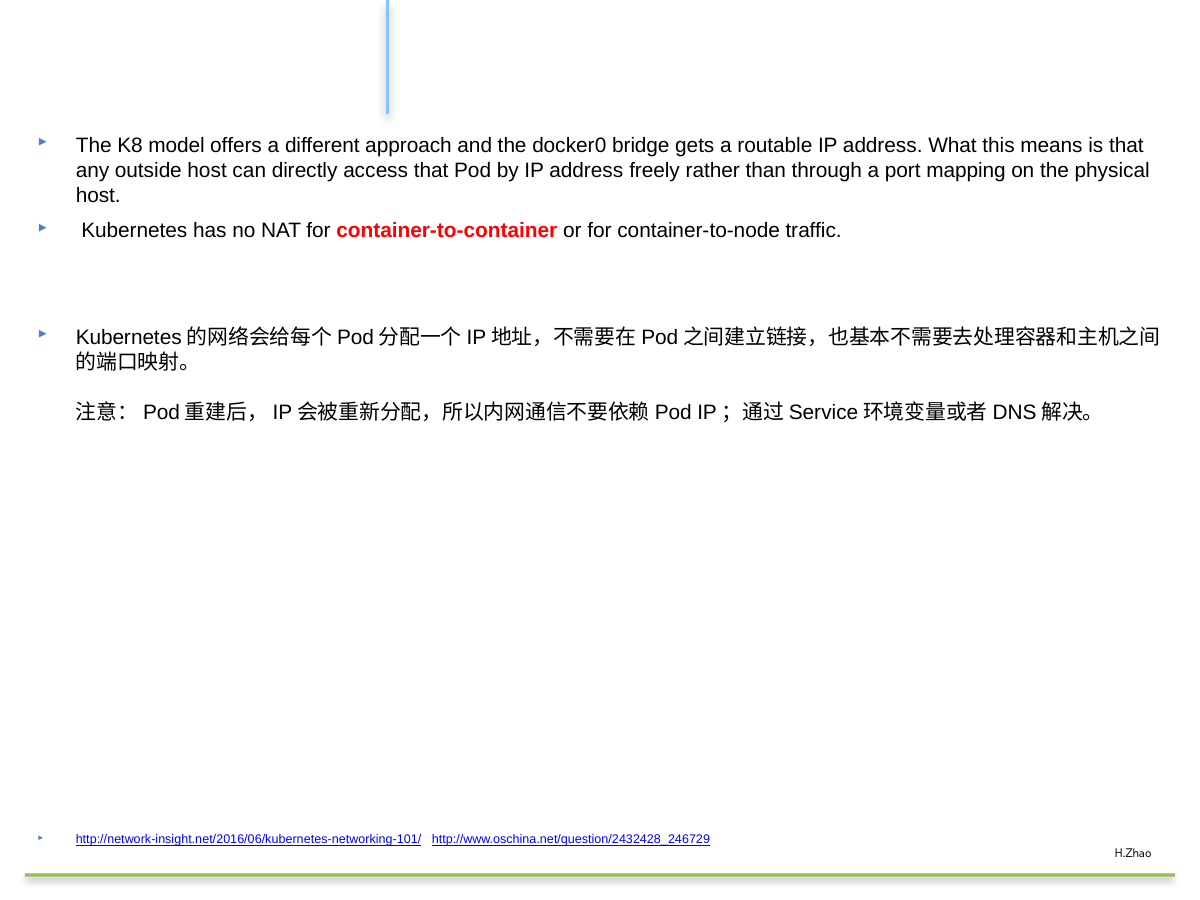

#

The K8 model offers a different approach and the docker0 bridge gets a routable IP address. What this means is that any outside host can directly access that Pod by IP address freely rather than through a port mapping on the physical host.
 Kubernetes has no NAT for container-to-container or for container-to-node traffic.

Kubernetes的网络会给每个Pod分配一个IP地址，不需要在Pod之间建立链接，也基本不需要去处理容器和主机之间的端口映射。
注意：Pod重建后，IP会被重新分配，所以内网通信不要依赖Pod IP；通过Service环境变量或者DNS解决。
http://network-insight.net/2016/06/kubernetes-networking-101/   http://www.oschina.net/question/2432428_246729